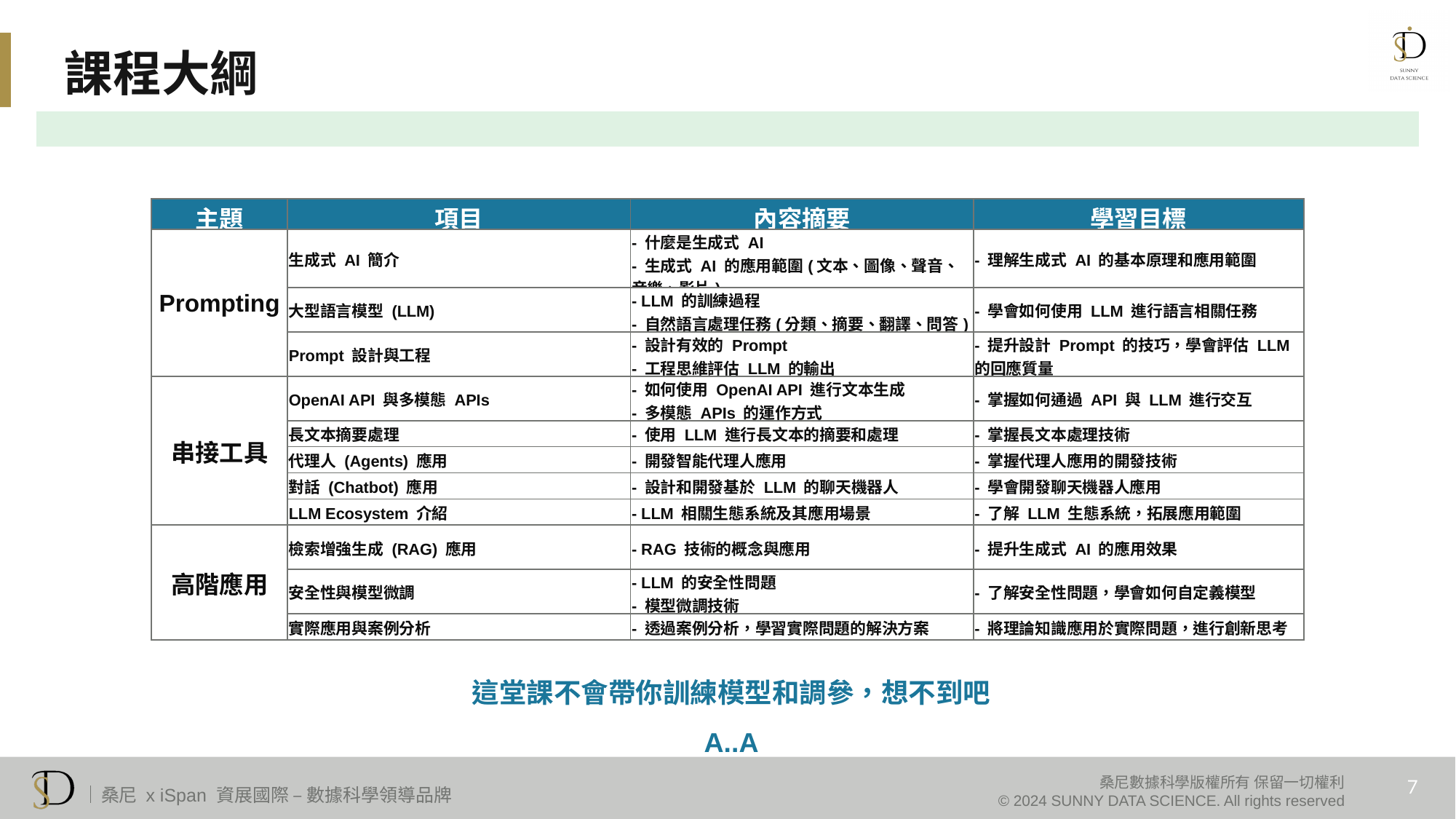

課程大綱

| 主題 | 項目 | 內容摘要 | 學習目標 |
| --- | --- | --- | --- |
| Prompting | 生成式 AI 簡介 | - 什麼是生成式 AI - 生成式 AI 的應用範圍(文本、圖像、聲音、音樂、影片) | - 理解生成式 AI 的基本原理和應用範圍 |
|  | 大型語言模型 (LLM) | - LLM 的訓練過程 - 自然語言處理任務(分類、摘要、翻譯、問答) | - 學會如何使用 LLM 進行語言相關任務 |
|  | Prompt 設計與工程 | - 設計有效的 Prompt - 工程思維評估 LLM 的輸出 | - 提升設計 Prompt 的技巧，學會評估 LLM 的回應質量 |
| 串接工具 | OpenAI API 與多模態 APIs | - 如何使用 OpenAI API 進行文本生成 - 多模態 APIs 的運作方式 | - 掌握如何通過 API 與 LLM 進行交互 |
|  | 長文本摘要處理 | - 使用 LLM 進行長文本的摘要和處理 | - 掌握長文本處理技術 |
|  | 代理人 (Agents) 應用 | - 開發智能代理人應用 | - 掌握代理人應用的開發技術 |
|  | 對話 (Chatbot) 應用 | - 設計和開發基於 LLM 的聊天機器人 | - 學會開發聊天機器人應用 |
|  | LLM Ecosystem 介紹 | - LLM 相關生態系統及其應用場景 | - 了解 LLM 生態系統，拓展應用範圍 |
| 高階應用 | 檢索增強生成 (RAG) 應用 | - RAG 技術的概念與應用 | - 提升生成式 AI 的應用效果 |
|  | 安全性與模型微調 | - LLM 的安全性問題 - 模型微調技術 | - 了解安全性問題，學會如何自定義模型 |
|  | 實際應用與案例分析 | - 透過案例分析，學習實際問題的解決方案 | - 將理論知識應用於實際問題，進行創新思考 |
這堂課不會帶你訓練模型和調參，想不到吧 A..A